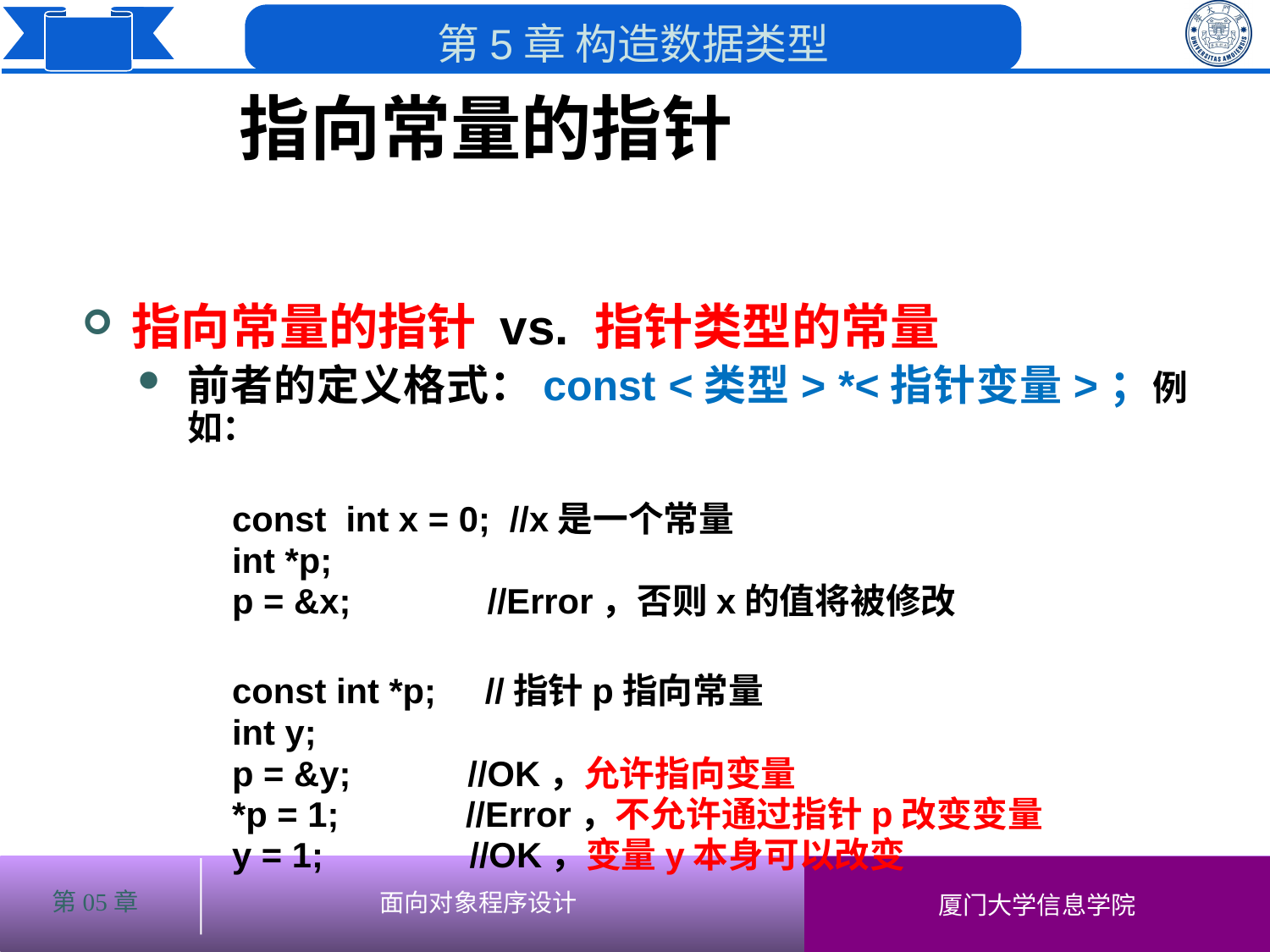

指向常量的指针
指向常量的指针 vs. 指针类型的常量
前者的定义格式：const <类型> *<指针变量>；例如：

    const  int x = 0;  //x是一个常量
    int *p;
    p = &x;              //Error，否则x的值将被修改

    const int *p;     //指针p指向常量
    int y;
    p = &y;            //OK，允许指向变量
    *p = 1;             //Error，不允许通过指针p改变变量
    y = 1;               //OK，变量y本身可以改变
64